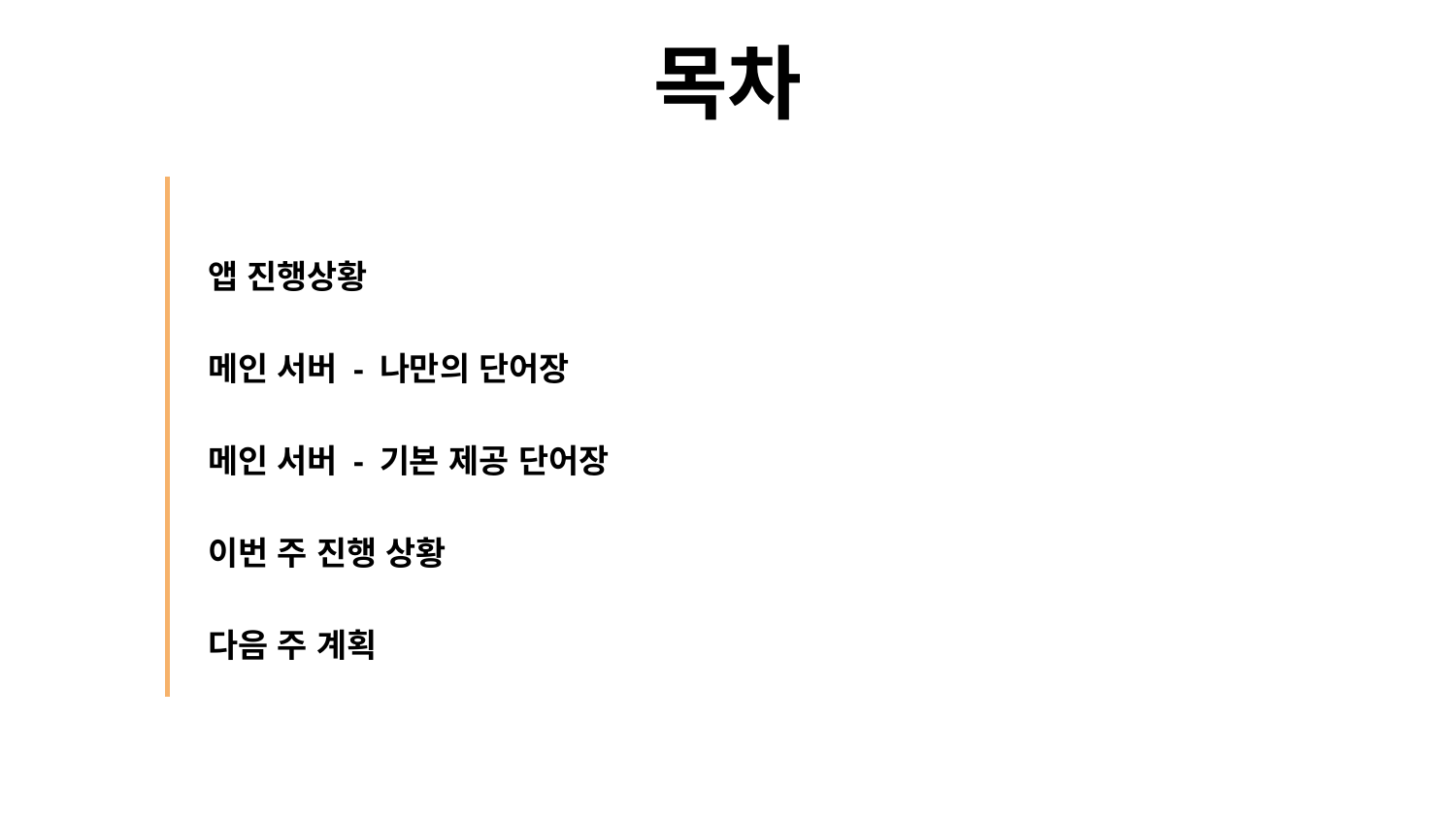

# 목차
앱 진행상황
메인 서버 - 나만의 단어장
메인 서버 - 기본 제공 단어장
이번 주 진행 상황
다음 주 계획